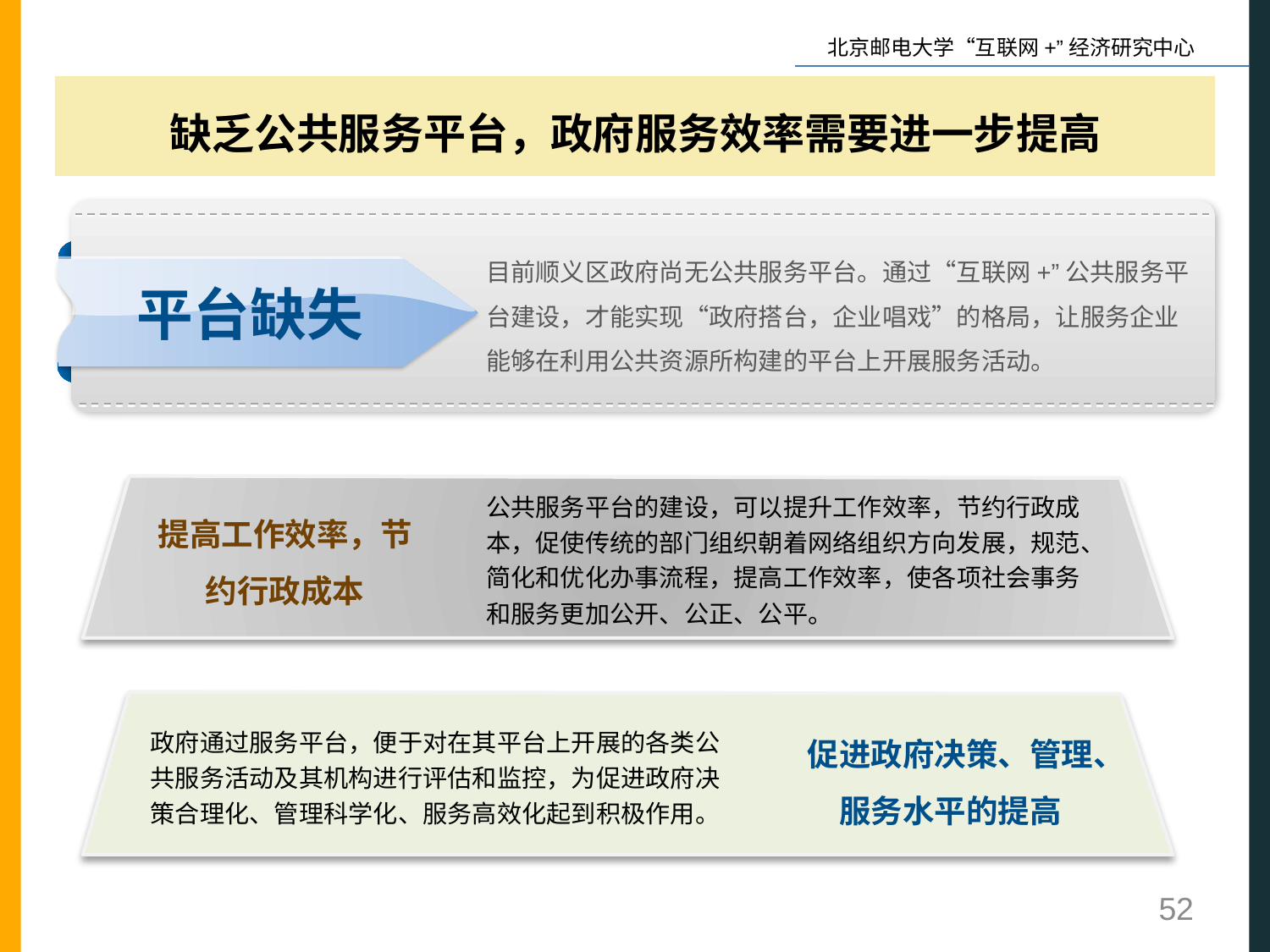

缺乏公共服务平台，政府服务效率需要进一步提高

目前顺义区政府尚无公共服务平台。通过“互联网+”公共服务平台建设，才能实现“政府搭台，企业唱戏”的格局，让服务企业能够在利用公共资源所构建的平台上开展服务活动。

平台缺失

提高工作效率，节约行政成本

促进政府决策、管理、服务水平的提高
公共服务平台的建设，可以提升工作效率，节约行政成本，促使传统的部门组织朝着网络组织方向发展，规范、简化和优化办事流程，提高工作效率，使各项社会事务和服务更加公开、公正、公平。
政府通过服务平台，便于对在其平台上开展的各类公共服务活动及其机构进行评估和监控，为促进政府决策合理化、管理科学化、服务高效化起到积极作用。
52